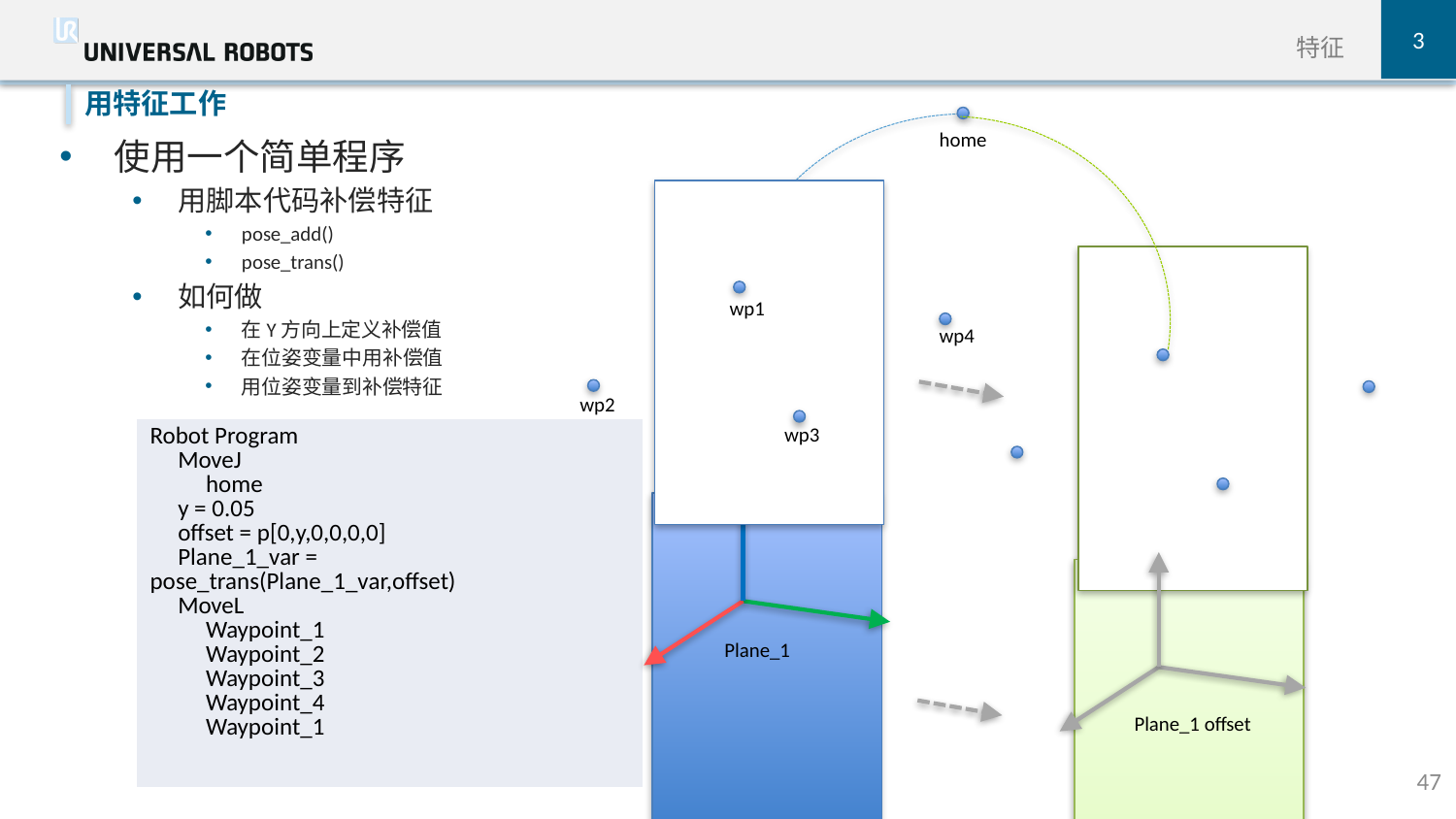

3
特征

使用一个简单程序
用脚本代码补偿特征
pose_add()
pose_trans()
如何做
在Y方向上定义补偿值
在位姿变量中用补偿值
用位姿变量到补偿特征

用特征工作

home

wp1

wp4

wp2

wp3
| Robot Program MoveJ home y = 0.05 offset = p[0,y,0,0,0,0] Plane\_1\_var = pose\_trans(Plane\_1\_var,offset) MoveL Waypoint\_1 Waypoint\_2 Waypoint\_3 Waypoint\_4 Waypoint\_1 |
| --- |

Plane_1
Plane_1 offset
47